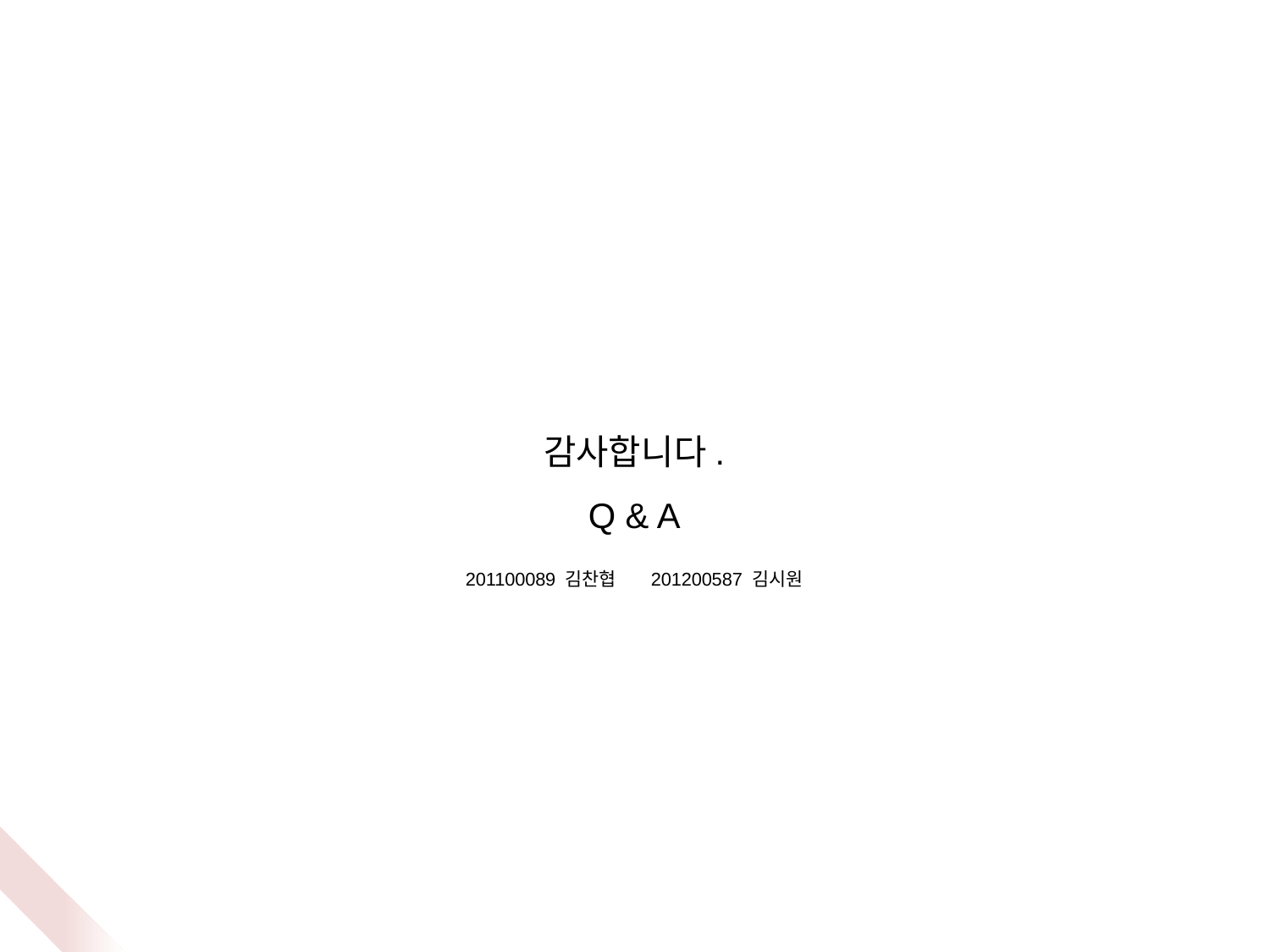

감사합니다.
Q & A
201100089 김찬협      201200587 김시원